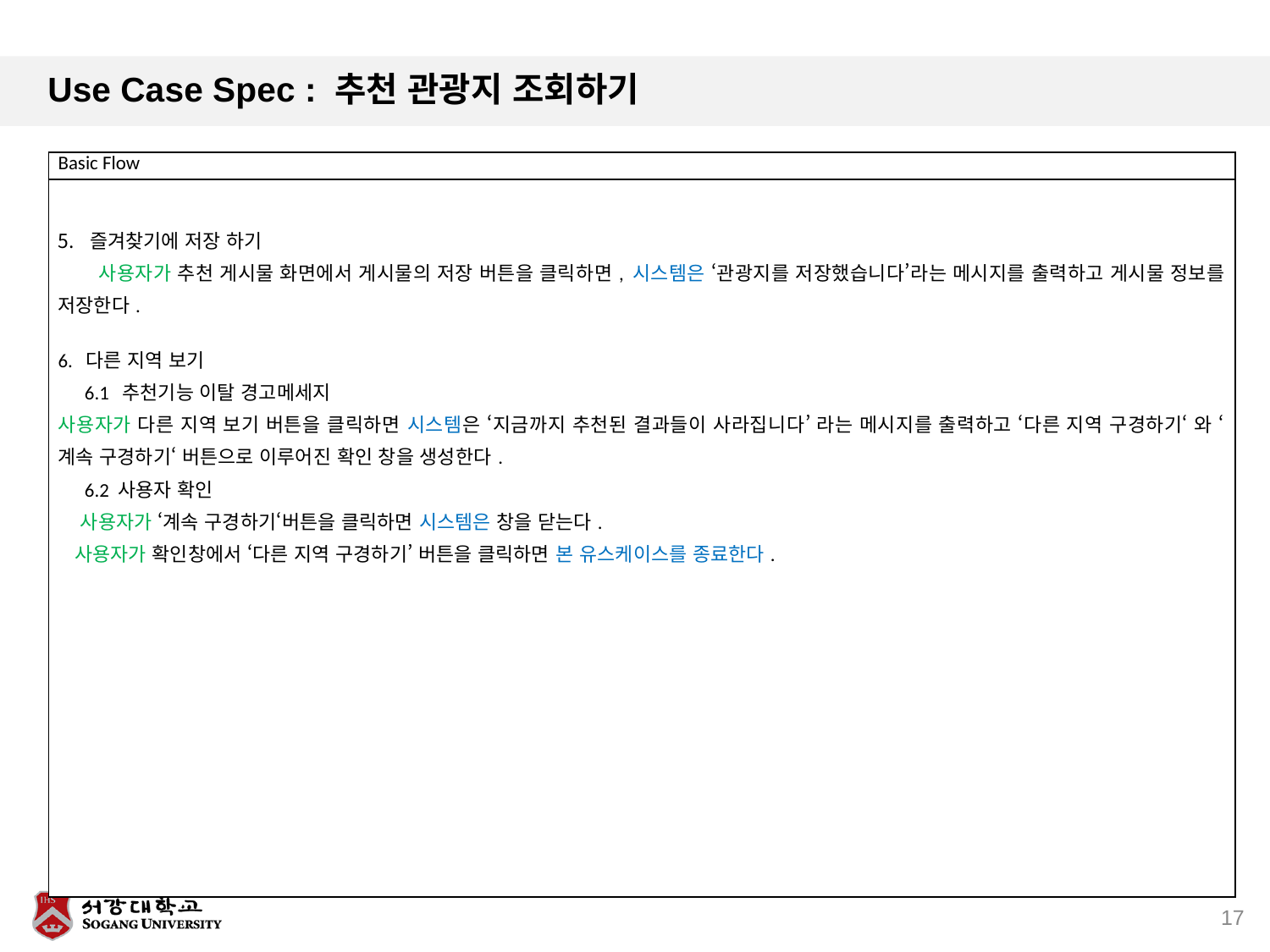

# Use Case Spec : 추천 관광지 조회하기
| Basic Flow |
| --- |
| 즐겨찾기에 저장 하기 사용자가 추천 게시물 화면에서 게시물의 저장 버튼을 클릭하면, 시스템은 ‘관광지를 저장했습니다’라는 메시지를 출력하고 게시물 정보를 저장한다. 6. 다른 지역 보기 6.1 추천기능 이탈 경고메세지 사용자가 다른 지역 보기 버튼을 클릭하면 시스템은 ‘지금까지 추천된 결과들이 사라집니다’ 라는 메시지를 출력하고 ‘다른 지역 구경하기‘ 와 ‘계속 구경하기‘ 버튼으로 이루어진 확인 창을 생성한다. 6.2 사용자 확인 사용자가 ‘계속 구경하기‘버튼을 클릭하면 시스템은 창을 닫는다. 사용자가 확인창에서 ‘다른 지역 구경하기’ 버튼을 클릭하면 본 유스케이스를 종료한다. |
17